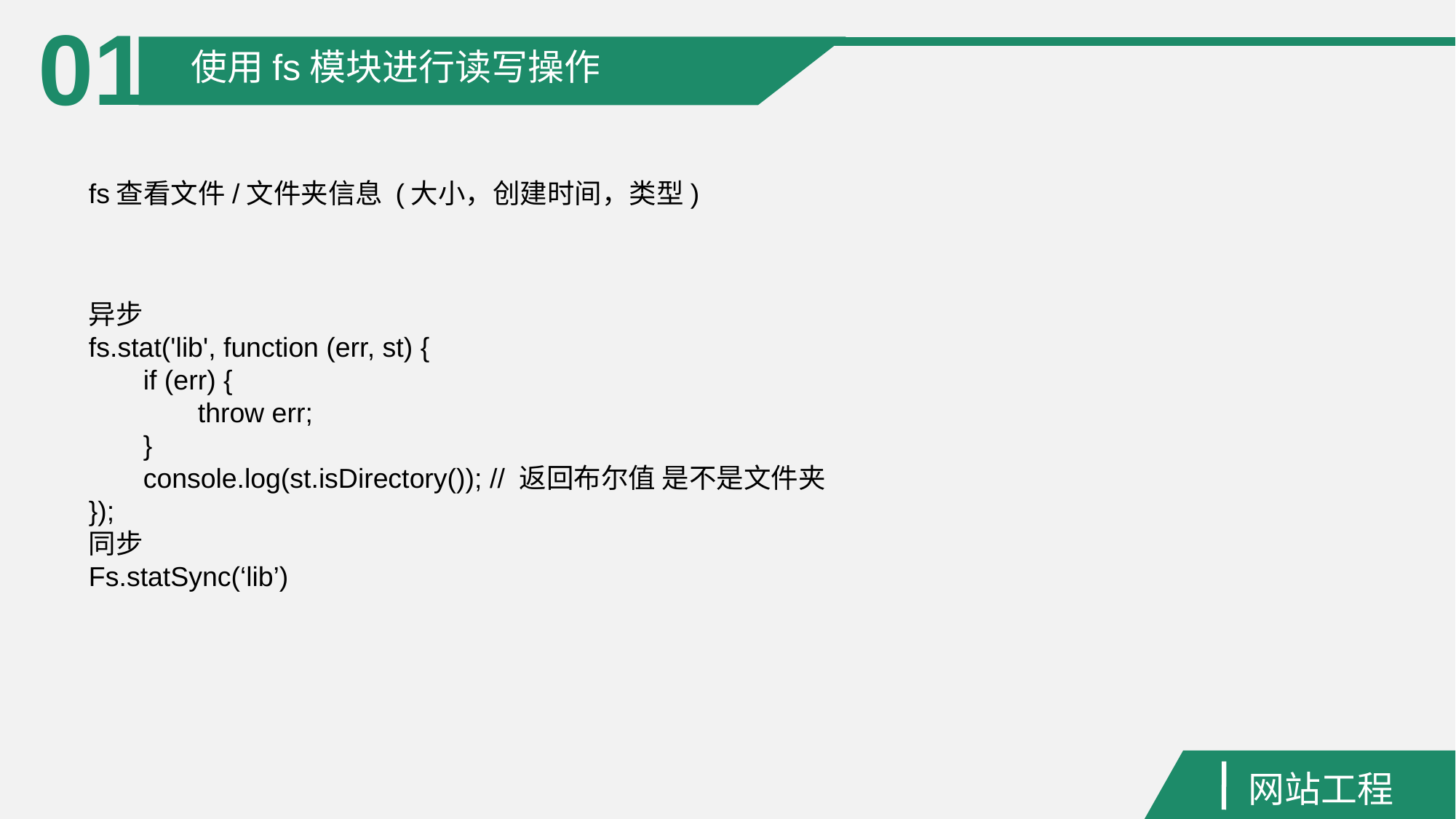

01
使用fs模块进行读写操作
fs查看文件/文件夹信息 (大小，创建时间，类型)
异步
fs.stat('lib', function (err, st) {
if (err) {
throw err;
}
console.log(st.isDirectory()); // 返回布尔值 是不是文件夹
});
同步
Fs.statSync(‘lib’)